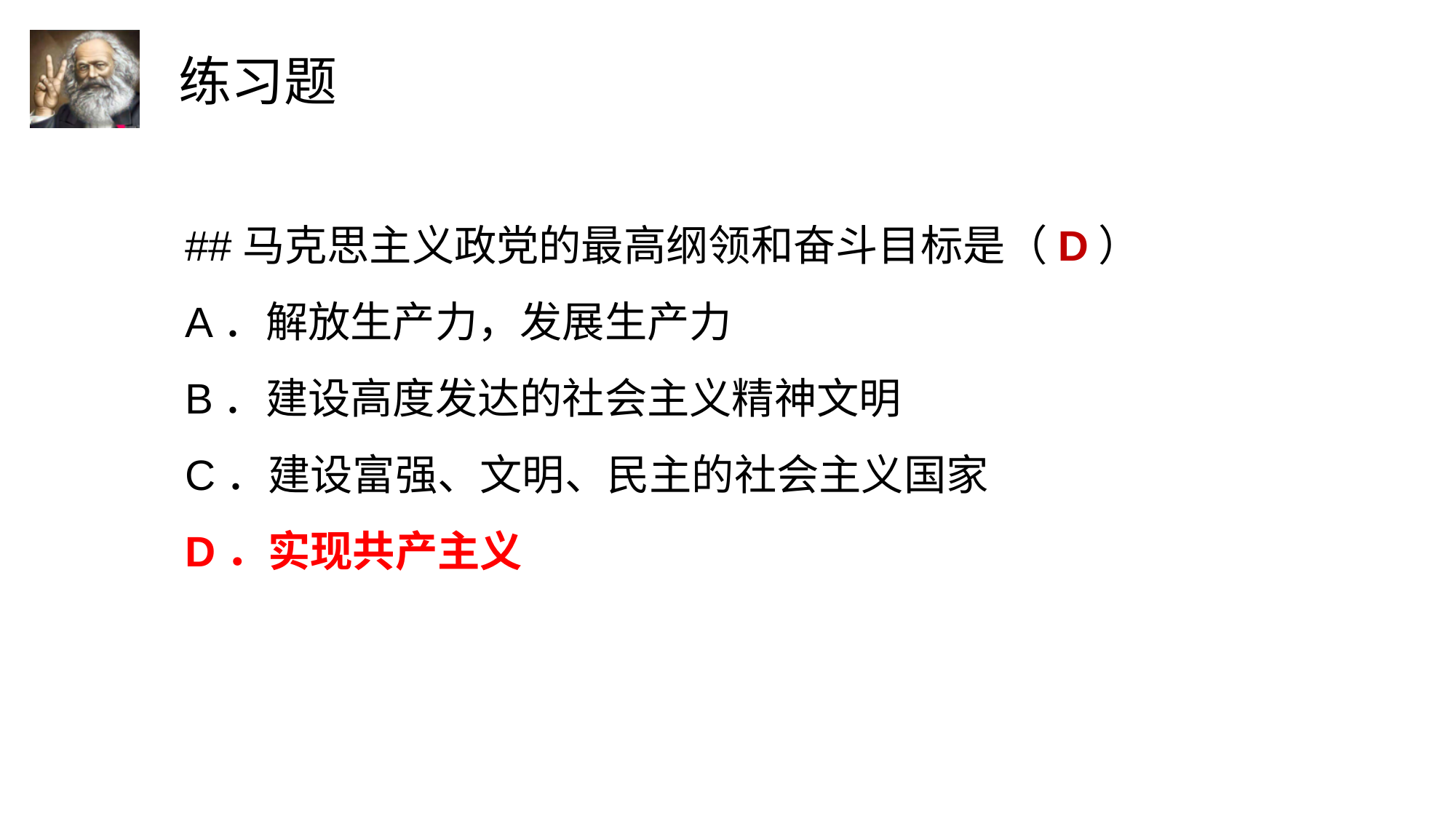

##马克思主义政党的最高纲领和奋斗目标是（D）
A．解放生产力，发展生产力
B．建设高度发达的社会主义精神文明
C．建设富强、文明、民主的社会主义国家
D．实现共产主义